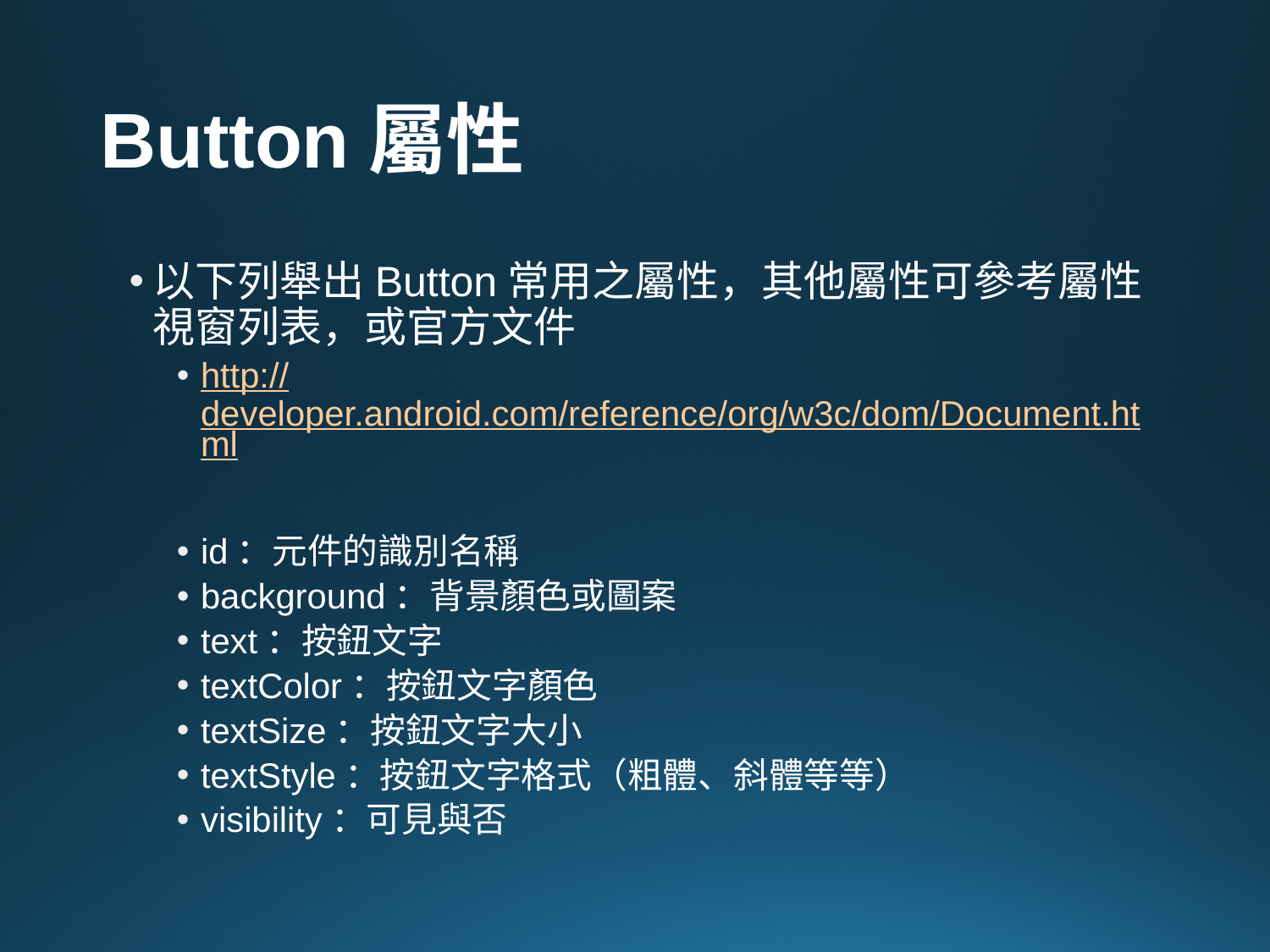

# Button屬性
以下列舉出Button常用之屬性，其他屬性可參考屬性視窗列表，或官方文件
http://developer.android.com/reference/org/w3c/dom/Document.html

id：元件的識別名稱
background：背景顏色或圖案
text：按鈕文字
textColor：按鈕文字顏色
textSize：按鈕文字大小
textStyle：按鈕文字格式（粗體、斜體等等）
visibility：可見與否